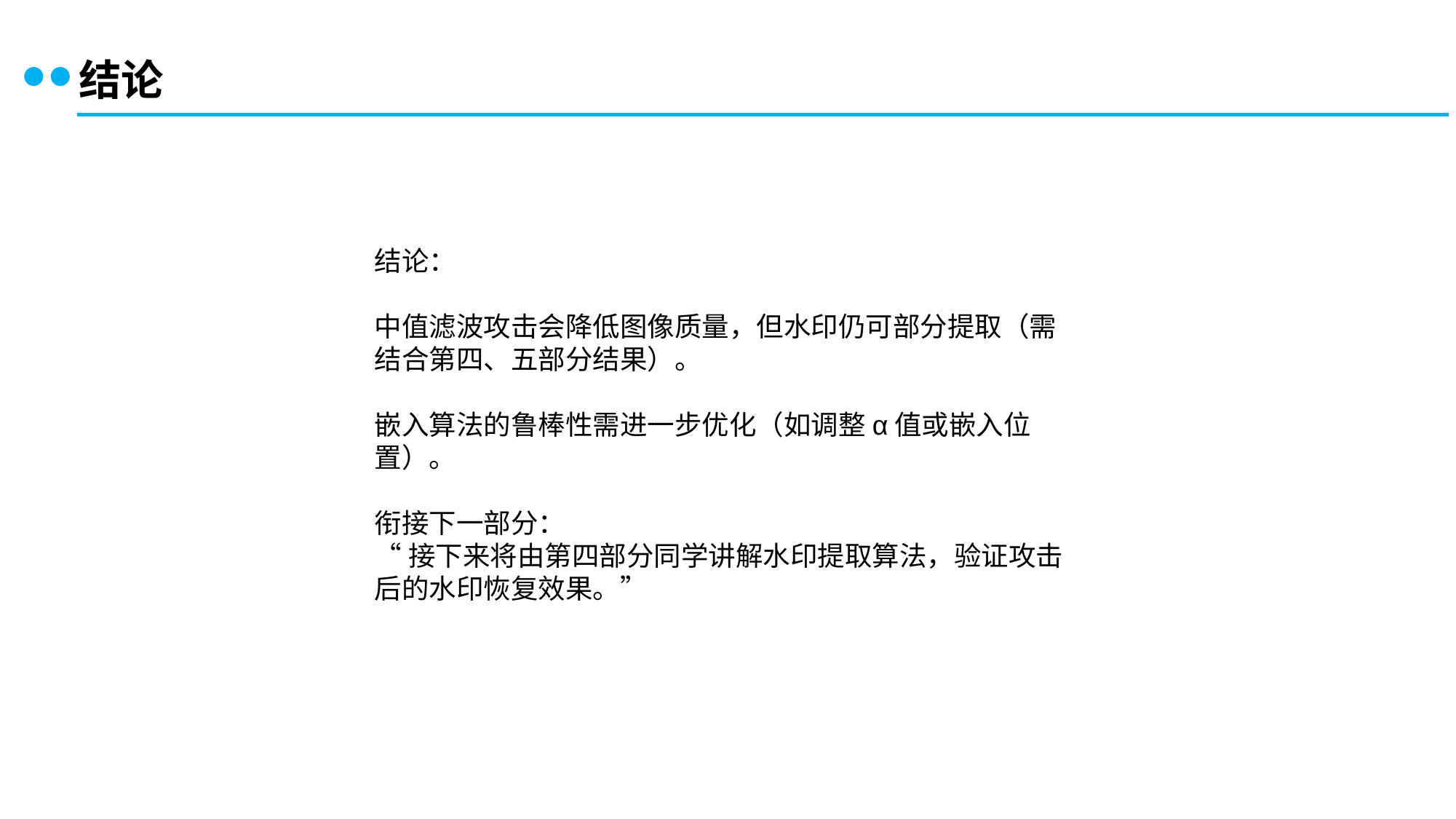

结论

结论：

中值滤波攻击会降低图像质量，但水印仍可部分提取（需结合第四、五部分结果）。

嵌入算法的鲁棒性需进一步优化（如调整α值或嵌入位置）。

衔接下一部分：
“接下来将由第四部分同学讲解水印提取算法，验证攻击后的水印恢复效果。”